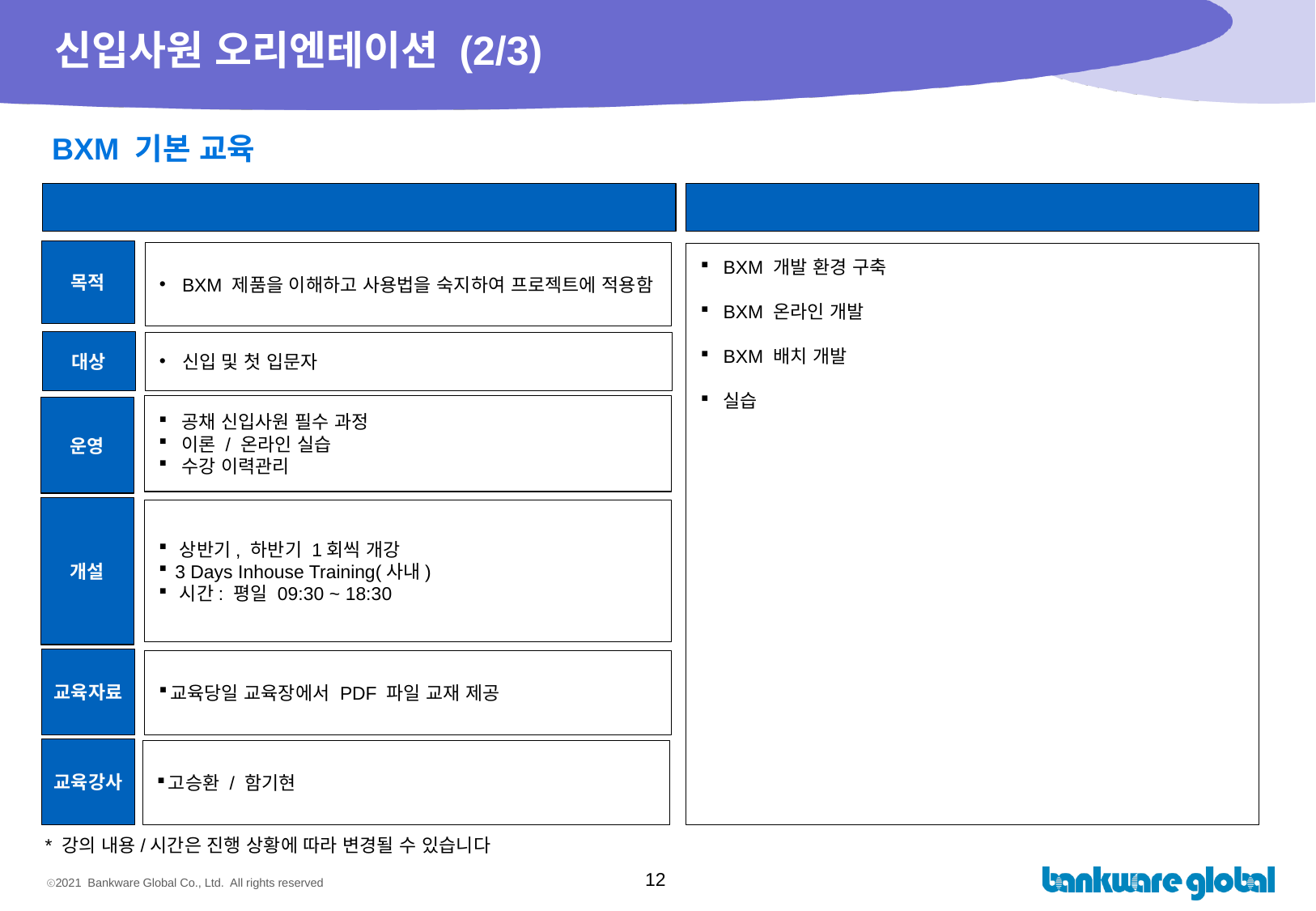

# 신입사원 오리엔테이션 (2/3)
 BXM 기본 교육
과정 개요
교육 내용(기본 안)
목적
BXM 제품을 이해하고 사용법을 숙지하여 프로젝트에 적용함

BXM 개발 환경 구축

BXM 온라인 개발

BXM 배치 개발

실습

대상
신입 및 첫 입문자
공채 신입사원 필수 과정
이론 / 온라인 실습
수강 이력관리
운영
개설
 상반기, 하반기 1회씩 개강
 3 Days Inhouse Training(사내)
 시간: 평일 09:30 ~ 18:30
교육자료
교육당일 교육장에서 PDF 파일 교재 제공
교육강사
고승환 / 함기현
* 강의 내용/시간은 진행 상황에 따라 변경될 수 있습니다